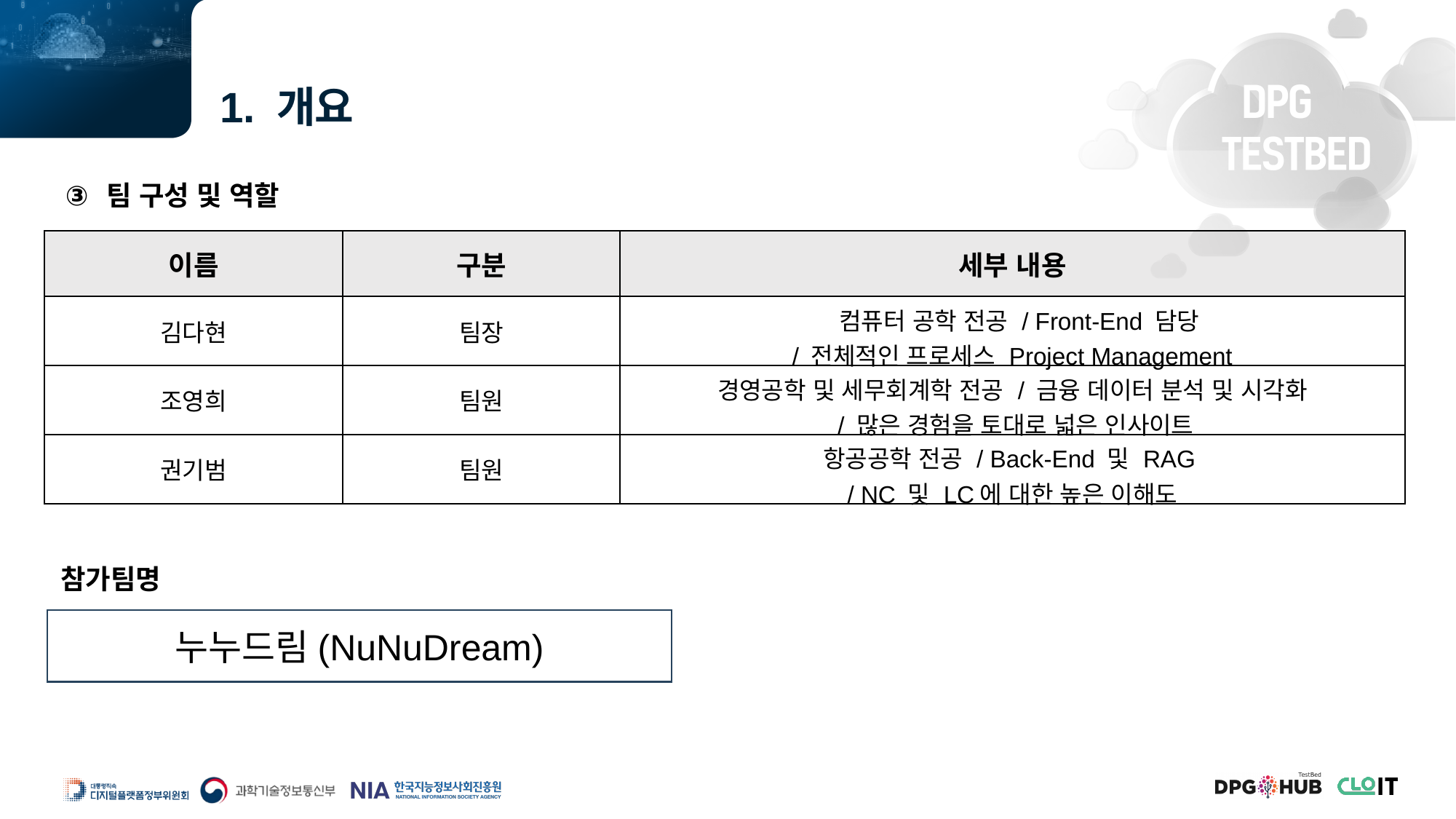

1. 개요
팀 구성 및 역할
| 이름 | 구분 | 세부 내용 |
| --- | --- | --- |
| 김다현 | 팀장 | 컴퓨터 공학 전공 / Front-End 담당 / 전체적인 프로세스 Project Management |
| 조영희 | 팀원 | 경영공학 및 세무회계학 전공 / 금융 데이터 분석 및 시각화 / 많은 경험을 토대로 넓은 인사이트 |
| 권기범 | 팀원 | 항공공학 전공 / Back-End 및 RAG / NC 및 LC에 대한 높은 이해도 |
참가팀명
누누드림(NuNuDream)